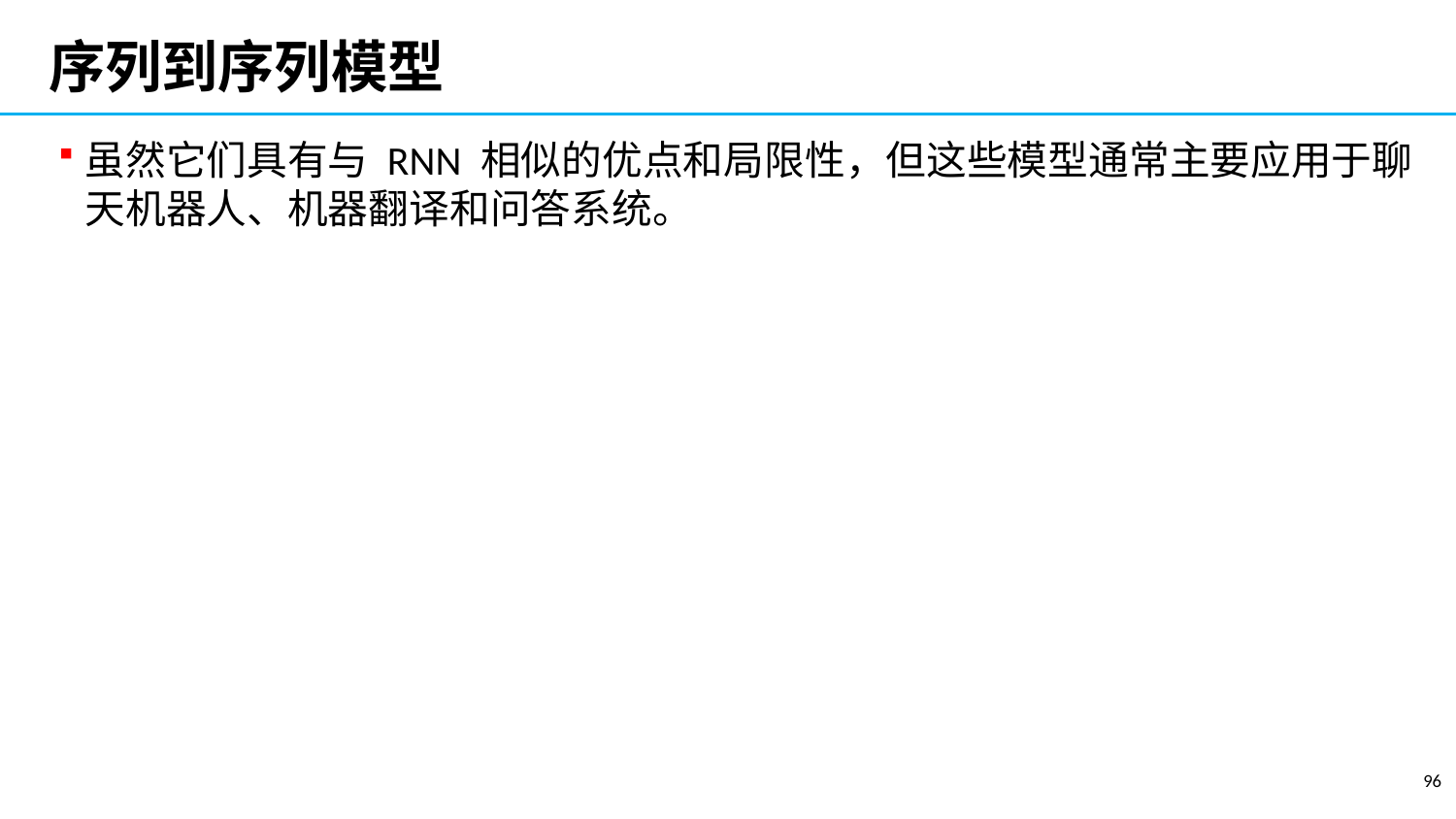

# 序列到序列模型

虽然它们具有与 RNN 相似的优点和局限性，但这些模型通常主要应用于聊天机器人、机器翻译和问答系统。
96